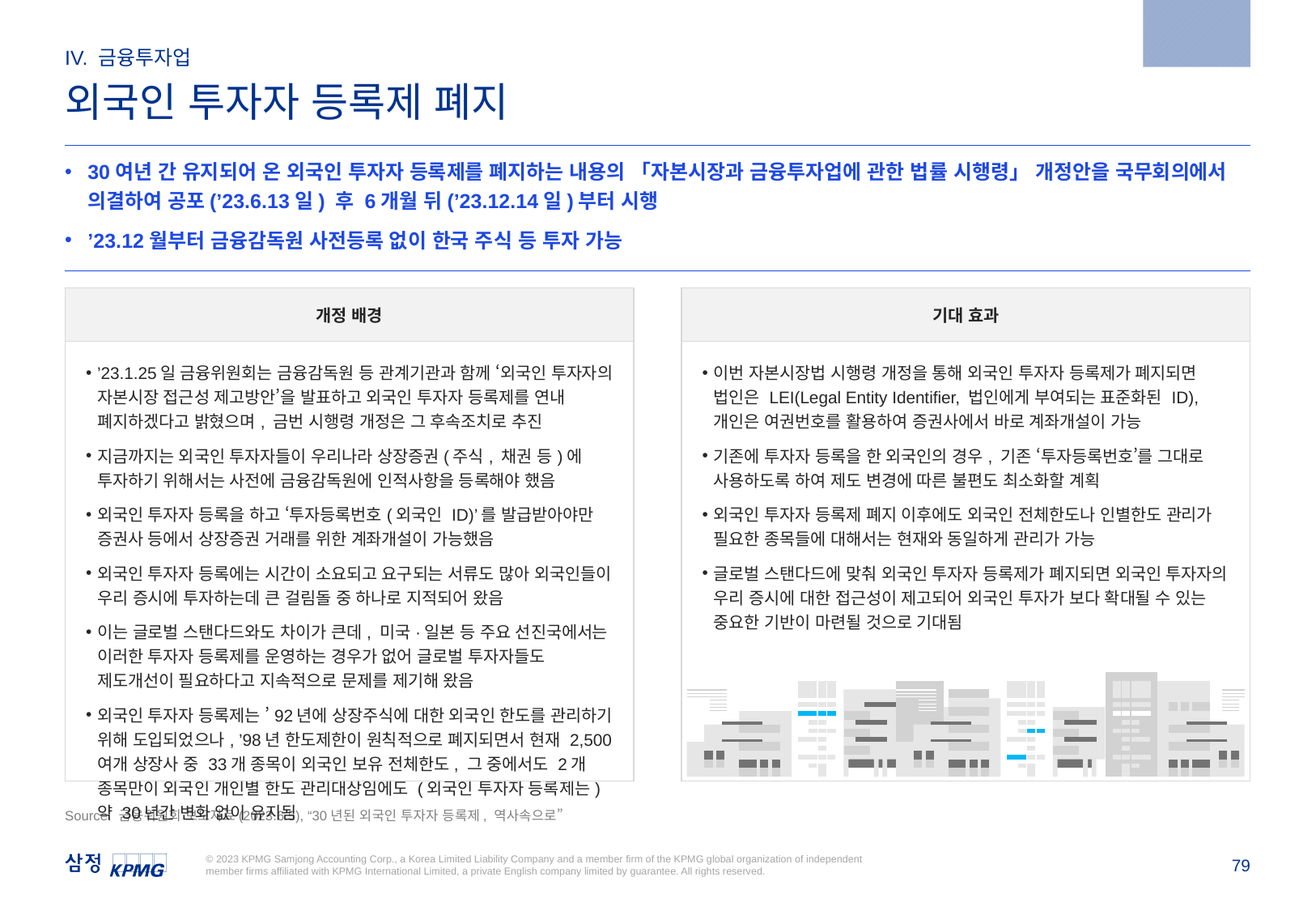

2023.6.5
IV. 금융투자업
외국인 투자자 등록제 폐지
30여년 간 유지되어 온 외국인 투자자 등록제를 폐지하는 내용의 「자본시장과 금융투자업에 관한 법률 시행령」 개정안을 국무회의에서 의결하여 공포(’23.6.13일) 후 6개월 뒤(’23.12.14일)부터 시행
’23.12월부터 금융감독원 사전등록 없이 한국 주식 등 투자 가능
| 기대 효과 |
| --- |
| 이번 자본시장법 시행령 개정을 통해 외국인 투자자 등록제가 폐지되면 법인은 LEI(Legal Entity Identifier, 법인에게 부여되는 표준화된 ID), 개인은 여권번호를 활용하여 증권사에서 바로 계좌개설이 가능 기존에 투자자 등록을 한 외국인의 경우, 기존 ‘투자등록번호’를 그대로 사용하도록 하여 제도 변경에 따른 불편도 최소화할 계획 외국인 투자자 등록제 폐지 이후에도 외국인 전체한도나 인별한도 관리가 필요한 종목들에 대해서는 현재와 동일하게 관리가 가능 글로벌 스탠다드에 맞춰 외국인 투자자 등록제가 폐지되면 외국인 투자자의 우리 증시에 대한 접근성이 제고되어 외국인 투자가 보다 확대될 수 있는 중요한 기반이 마련될 것으로 기대됨 |
| 개정 배경 |
| --- |
| ’23.1.25일 금융위원회는 금융감독원 등 관계기관과 함께 ‘외국인 투자자의 자본시장 접근성 제고방안’을 발표하고 외국인 투자자 등록제를 연내 폐지하겠다고 밝혔으며, 금번 시행령 개정은 그 후속조치로 추진 지금까지는 외국인 투자자들이 우리나라 상장증권(주식, 채권 등)에 투자하기 위해서는 사전에 금융감독원에 인적사항을 등록해야 했음 외국인 투자자 등록을 하고 ‘투자등록번호(외국인 ID)’를 발급받아야만 증권사 등에서 상장증권 거래를 위한 계좌개설이 가능했음 외국인 투자자 등록에는 시간이 소요되고 요구되는 서류도 많아 외국인들이 우리 증시에 투자하는데 큰 걸림돌 중 하나로 지적되어 왔음 이는 글로벌 스탠다드와도 차이가 큰데, 미국·일본 등 주요 선진국에서는 이러한 투자자 등록제를 운영하는 경우가 없어 글로벌 투자자들도 제도개선이 필요하다고 지속적으로 문제를 제기해 왔음 외국인 투자자 등록제는 ’92년에 상장주식에 대한 외국인 한도를 관리하기 위해 도입되었으나, ’98년 한도제한이 원칙적으로 폐지되면서 현재 2,500여개 상장사 중 33개 종목이 외국인 보유 전체한도, 그 중에서도 2개 종목만이 외국인 개인별 한도 관리대상임에도 (외국인 투자자 등록제는) 약 30년간 변화 없이 유지됨 |

Source: 금융위원회 보도자료(2023.6.5), “30년된 외국인 투자자 등록제, 역사속으로”